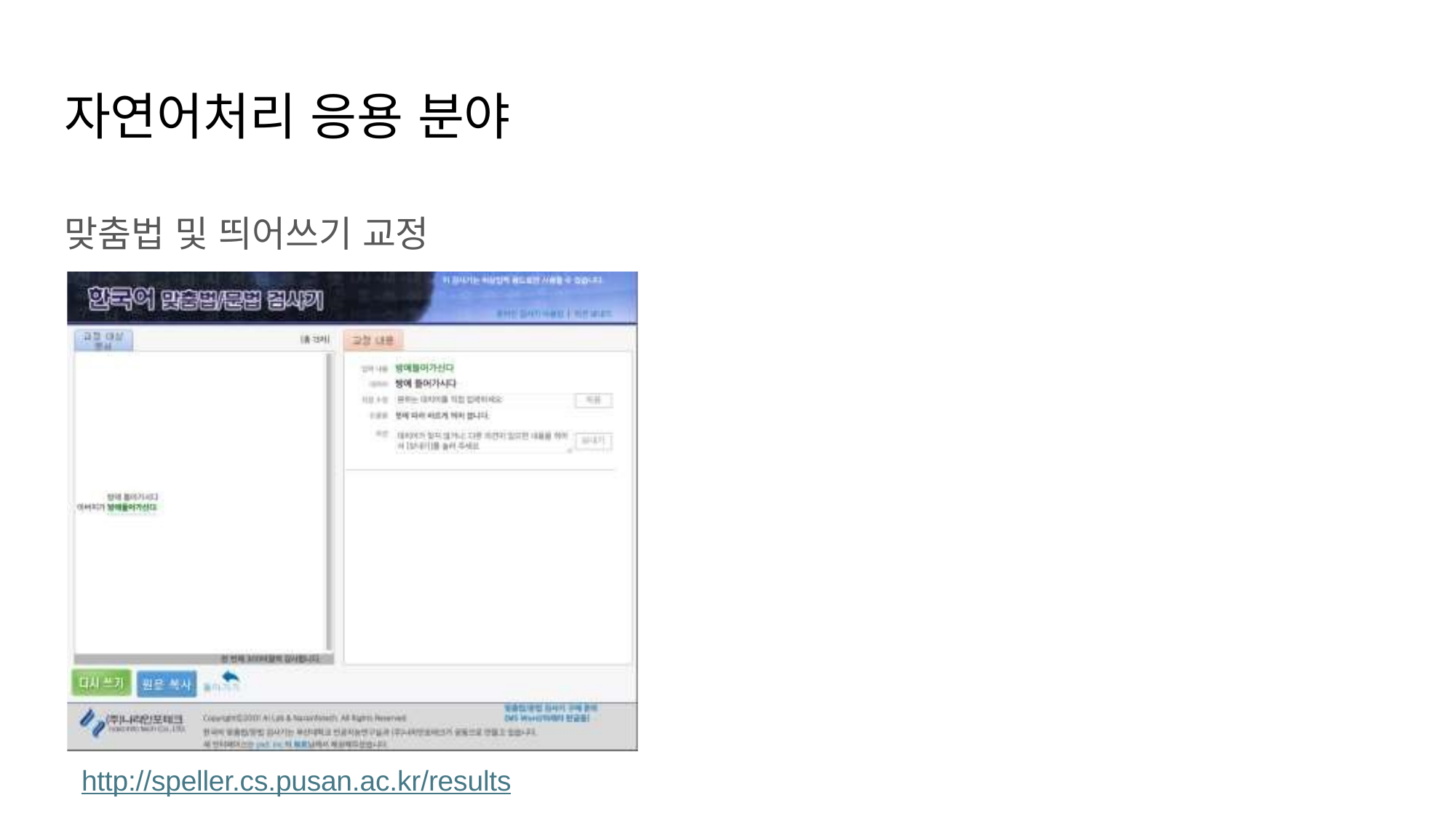

자연어처리 응용 분야
맞춤법 및 띄어쓰기 교정

http://speller.cs.pusan.ac.kr/results